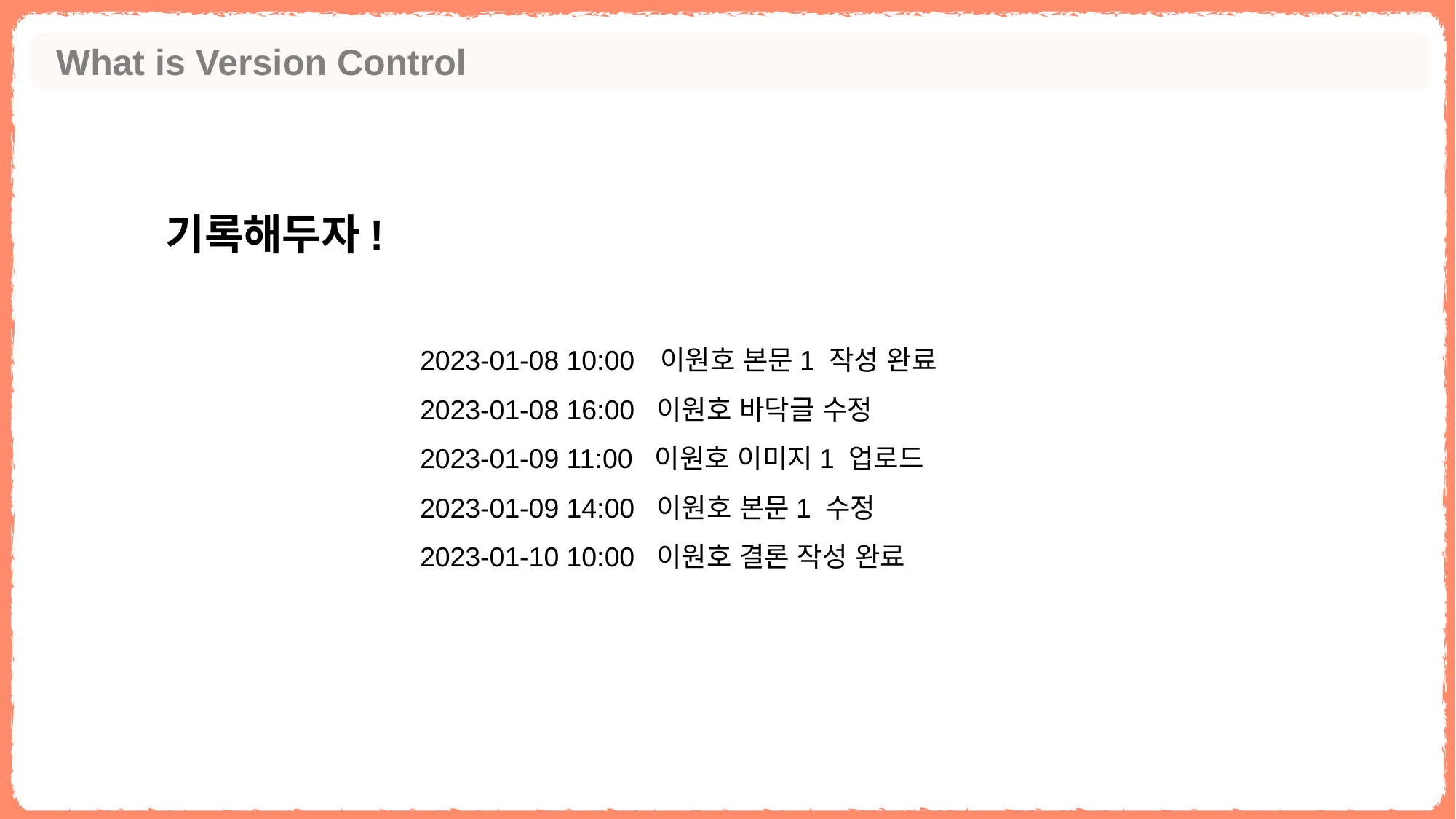

What is Version Control
기록해두자!
2023-01-08 10:00	  이원호 본문1 작성 완료
2023-01-08 16:00  이원호 바닥글 수정
2023-01-09 11:00  이원호 이미지1 업로드
2023-01-09 14:00  이원호 본문1 수정
2023-01-10 10:00  이원호 결론 작성 완료